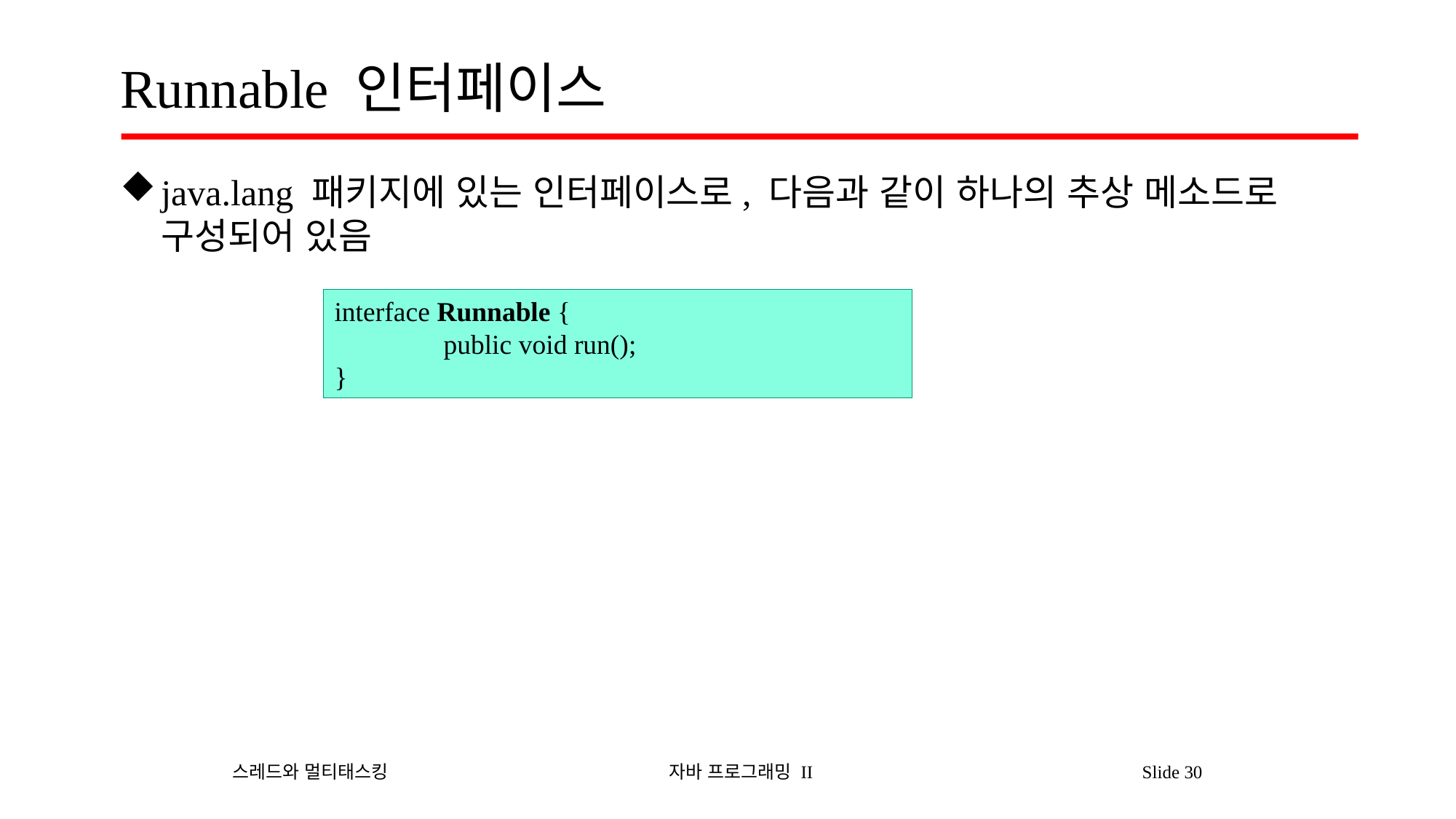

# Runnable 인터페이스
java.lang 패키지에 있는 인터페이스로, 다음과 같이 하나의 추상 메소드로 구성되어 있음
interface Runnable {
	public void run();
}